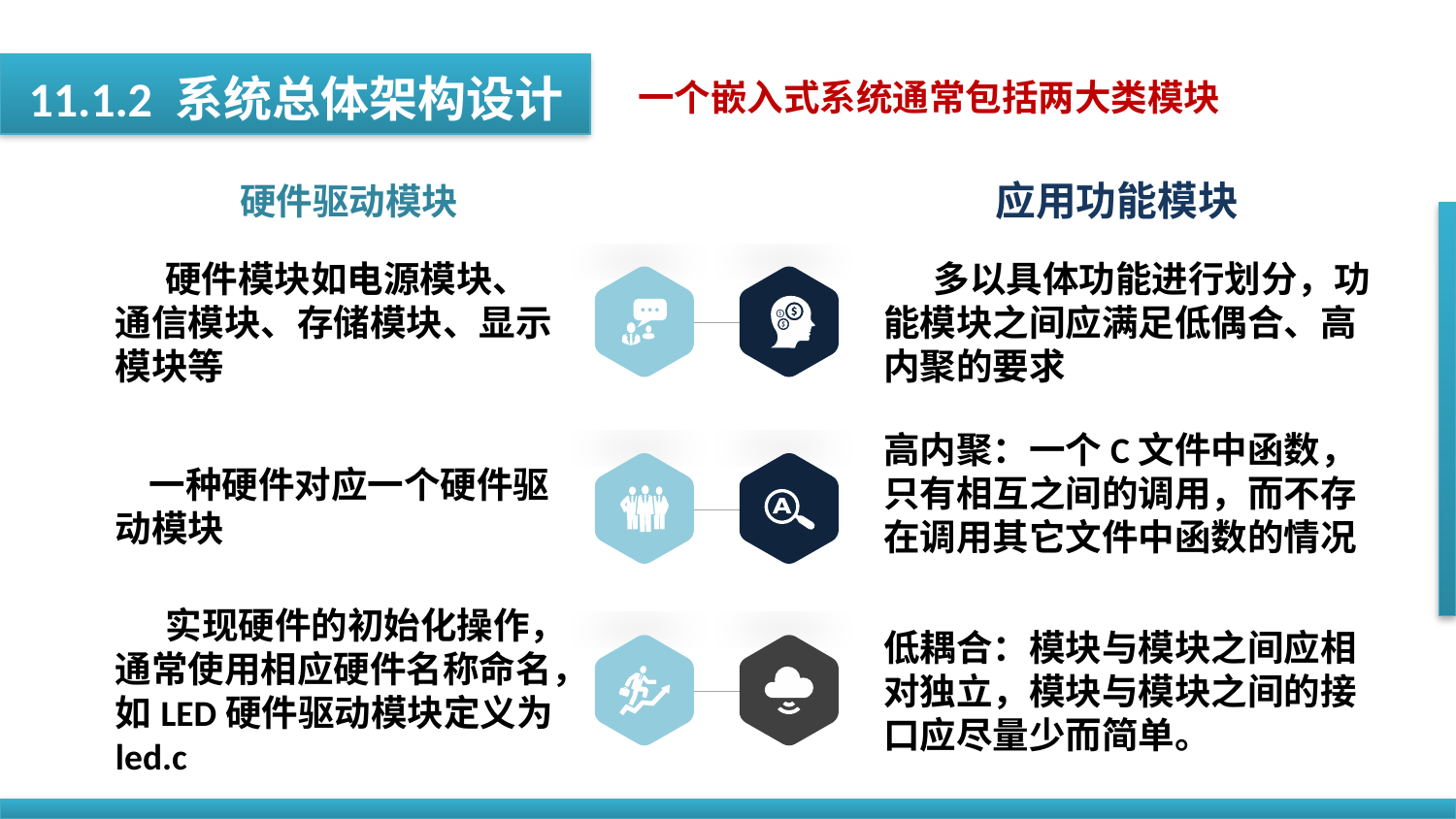

11.1.2 系统总体架构设计
一个嵌入式系统通常包括两大类模块
应用功能模块
硬件驱动模块
     硬件模块如电源模块、通信模块、存储模块、显示模块等
     多以具体功能进行划分，功能模块之间应满足低偶合、高内聚的要求

高内聚：一个C文件中函数，只有相互之间的调用，而不存在调用其它文件中函数的情况

   一种硬件对应一个硬件驱动模块

     实现硬件的初始化操作，通常使用相应硬件名称命名，如LED硬件驱动模块定义为led.c
低耦合：模块与模块之间应相对独立，模块与模块之间的接口应尽量少而简单。